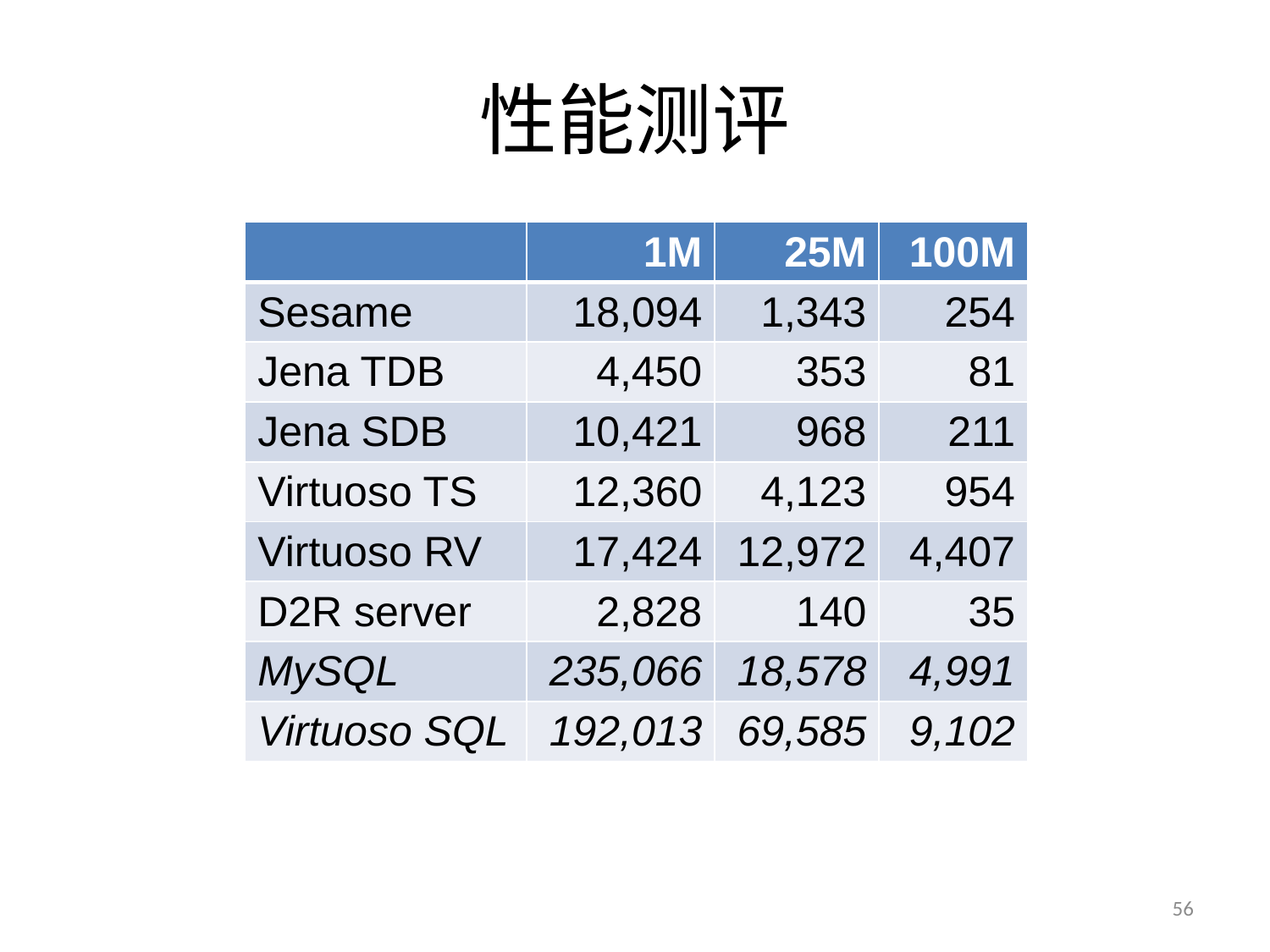

# 性能测评
|  | 1M | 25M | 100M |
| --- | --- | --- | --- |
| Sesame | 18,094 | 1,343 | 254 |
| Jena TDB | 4,450 | 353 | 81 |
| Jena SDB | 10,421 | 968 | 211 |
| Virtuoso TS | 12,360 | 4,123 | 954 |
| Virtuoso RV | 17,424 | 12,972 | 4,407 |
| D2R server | 2,828 | 140 | 35 |
| MySQL | 235,066 | 18,578 | 4,991 |
| Virtuoso SQL | 192,013 | 69,585 | 9,102 |
56